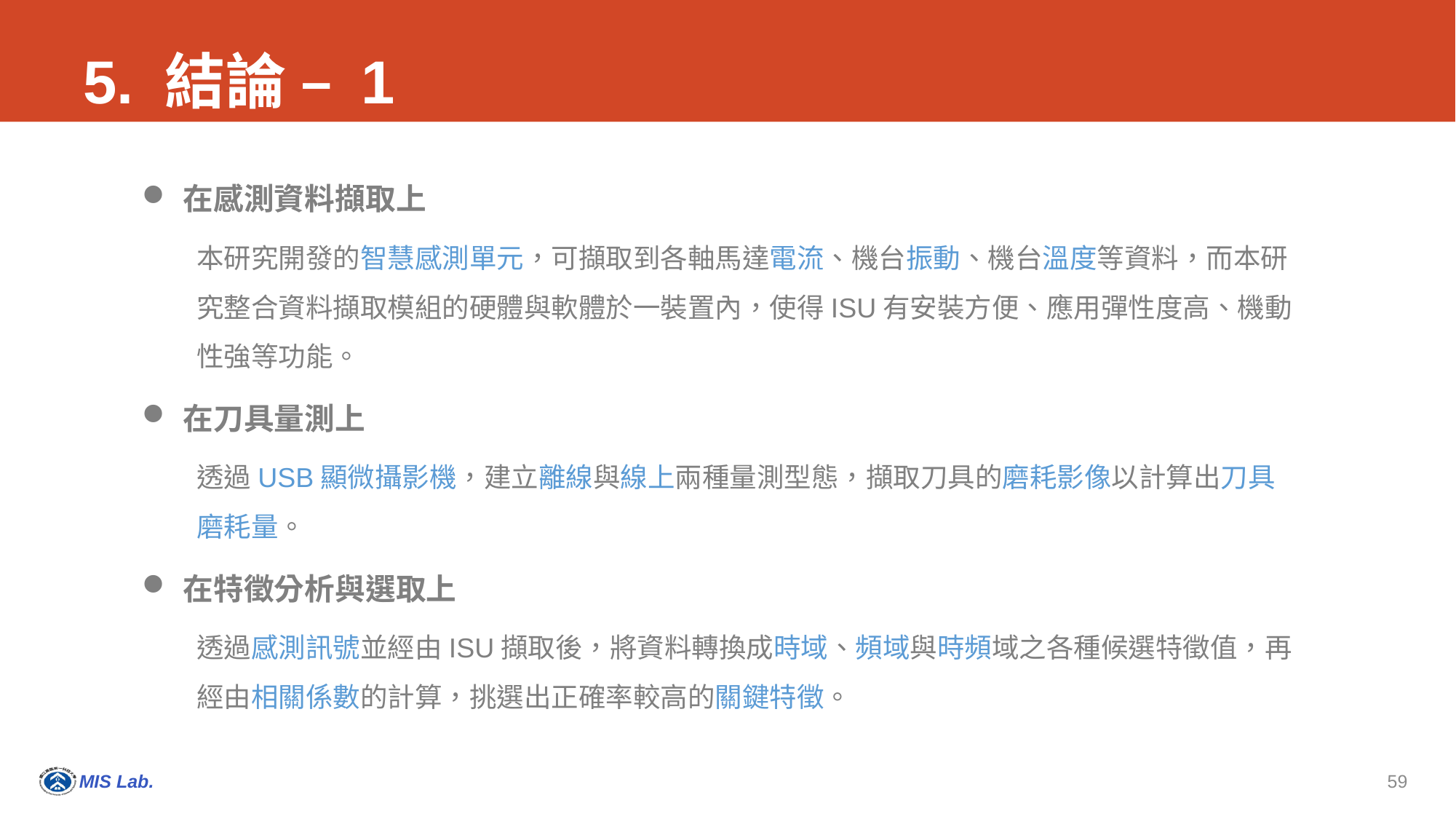

# 5. 結論 – 1
在感測資料擷取上
本研究開發的智慧感測單元，可擷取到各軸馬達電流、機台振動、機台溫度等資料，而本研究整合資料擷取模組的硬體與軟體於一裝置內，使得ISU有安裝方便、應用彈性度高、機動性強等功能。
在刀具量測上
透過USB顯微攝影機，建立離線與線上兩種量測型態，擷取刀具的磨耗影像以計算出刀具磨耗量。
在特徵分析與選取上
透過感測訊號並經由ISU擷取後，將資料轉換成時域、頻域與時頻域之各種候選特徵值，再經由相關係數的計算，挑選出正確率較高的關鍵特徵。

59